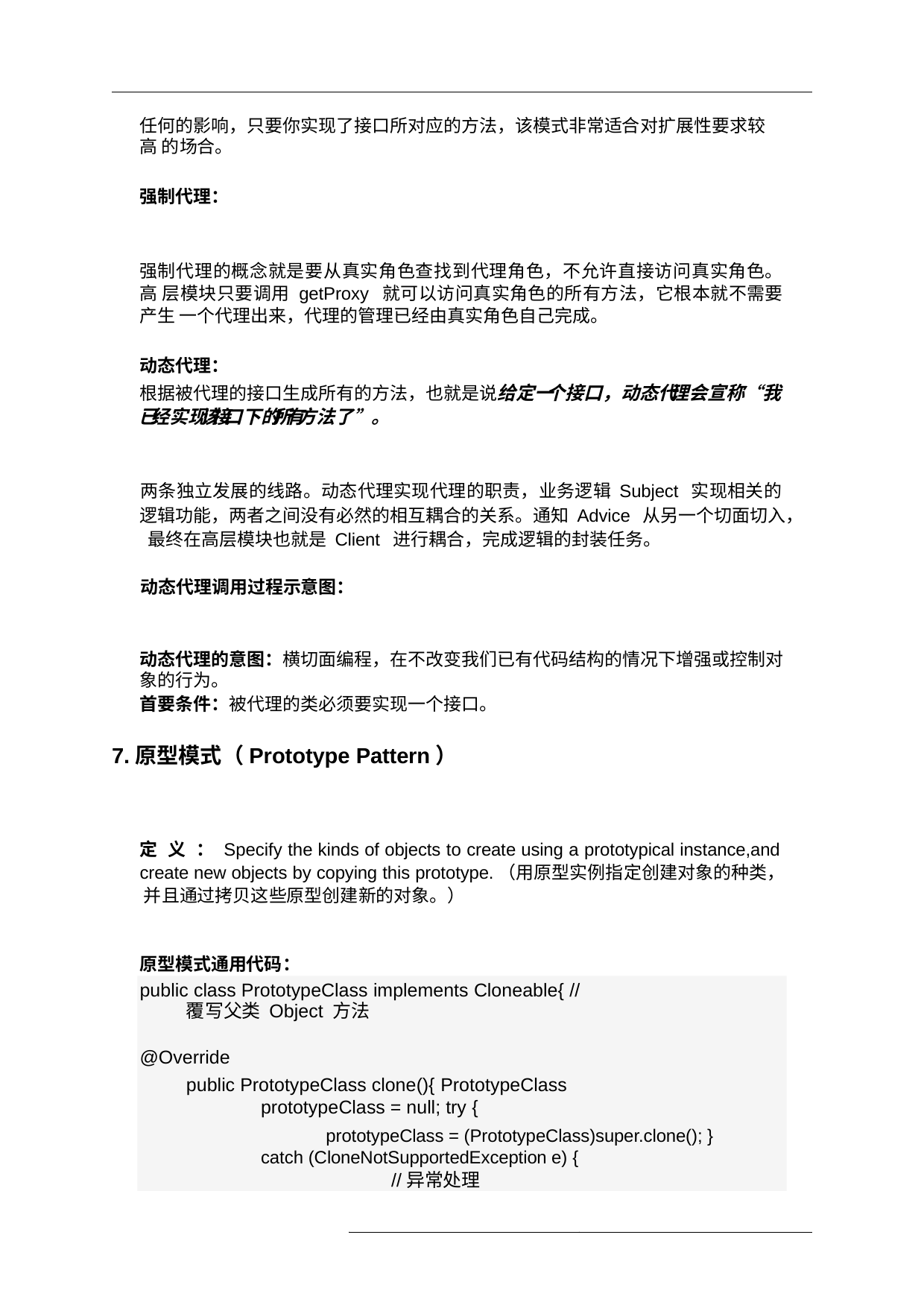

任何的影响，只要你实现了接口所对应的方法，该模式非常适合对扩展性要求较高 的场合。

强制代理：
强制代理的概念就是要从真实角色查找到代理角色，不允许直接访问真实角色。高 层模块只要调用 getProxy 就可以访问真实角色的所有方法，它根本就不需要产生 一个代理出来，代理的管理已经由真实角色自己完成。

动态代理：
根据被代理的接口生成所有的方法，也就是说给定一个接口，动态代理会宣称“我 已经实现该接口下的所有方法了”。

两条独立发展的线路。动态代理实现代理的职责，业务逻辑 Subject 实现相关的 逻辑功能，两者之间没有必然的相互耦合的关系。通知 Advice 从另一个切面切入，  最终在高层模块也就是 Client 进行耦合，完成逻辑的封装任务。

动态代理调用过程示意图：
动态代理的意图：横切面编程，在不改变我们已有代码结构的情况下增强或控制对 象的行为。
首要条件：被代理的类必须要实现一个接口。

7.原型模式（Prototype Pattern）
定 义 ： Specify the kinds of objects to create using a prototypical instance,and  create new objects by copying this prototype.（用原型实例指定创建对象的种类，  并且通过拷贝这些原型创建新的对象。）

原型模式通用代码：
public class PrototypeClass implements Cloneable{ //  覆写父类 Object 方法

@Override
public PrototypeClass clone(){ PrototypeClass  prototypeClass = null; try {
prototypeClass = (PrototypeClass)super.clone(); }  catch (CloneNotSupportedException e) {
//异常处理